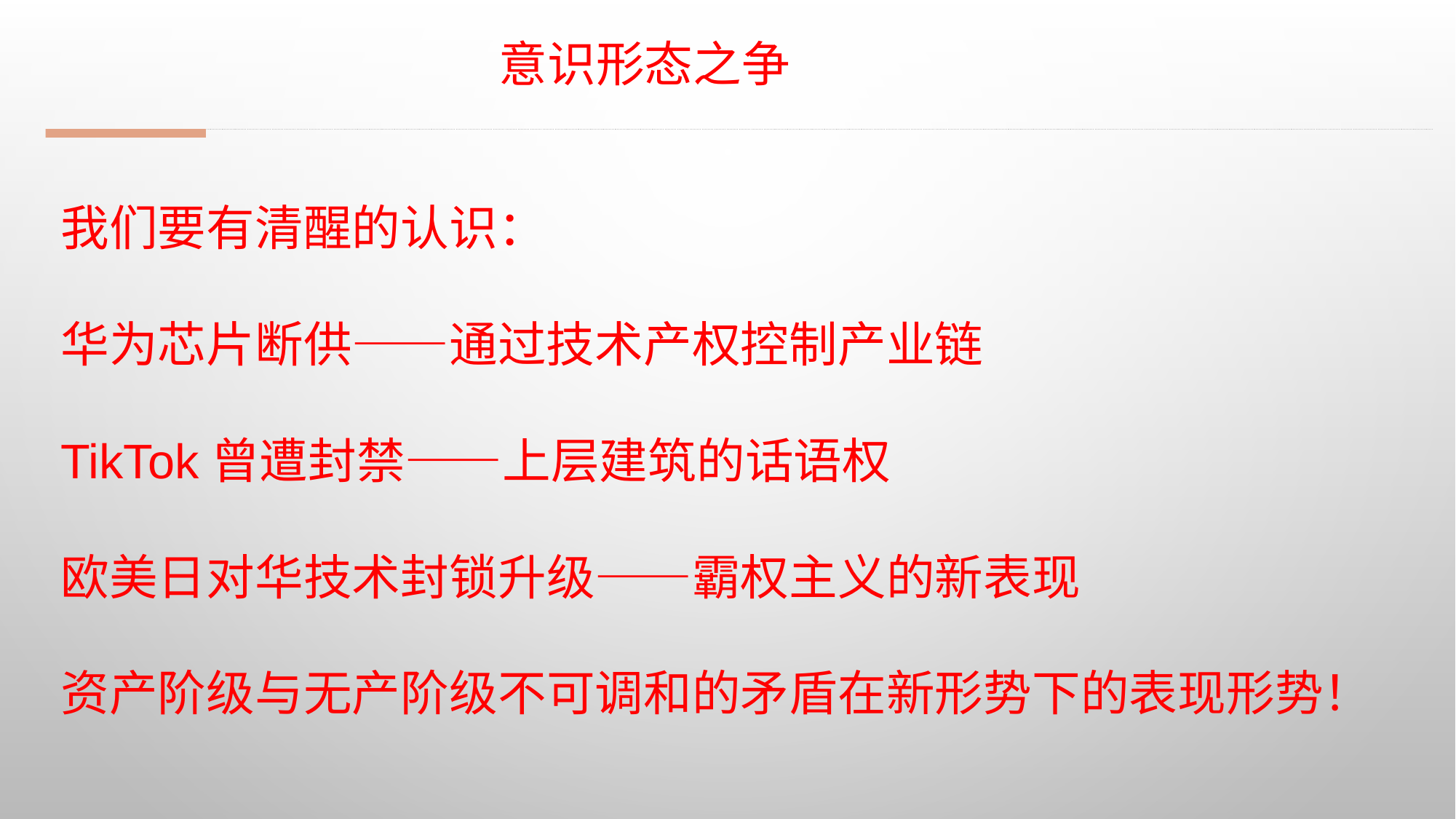

# 意识形态之争
我们要有清醒的认识：
华为芯片断供——通过技术产权控制产业链
TikTok曾遭封禁——上层建筑的话语权
欧美日对华技术封锁升级——霸权主义的新表现
资产阶级与无产阶级不可调和的矛盾在新形势下的表现形势！